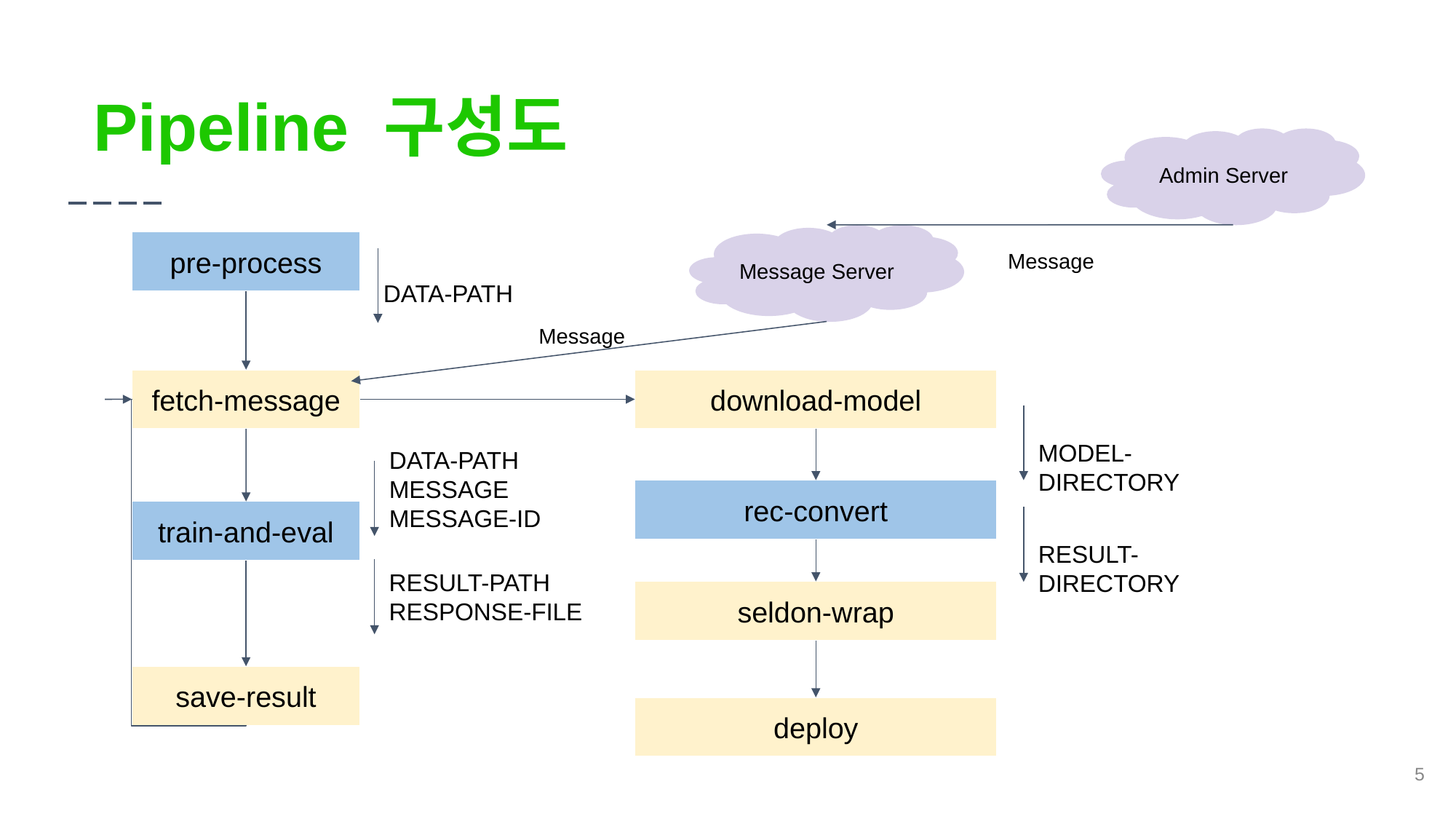

Pipeline 구성도
Admin Server
Message Server
pre-process
Message
DATA-PATH
Message
fetch-message
download-model
MODEL-DIRECTORY
DATA-PATH
MESSAGE
MESSAGE-ID
rec-convert
train-and-eval
RESULT-DIRECTORY
RESULT-PATH
RESPONSE-FILE
seldon-wrap
save-result
deploy
5